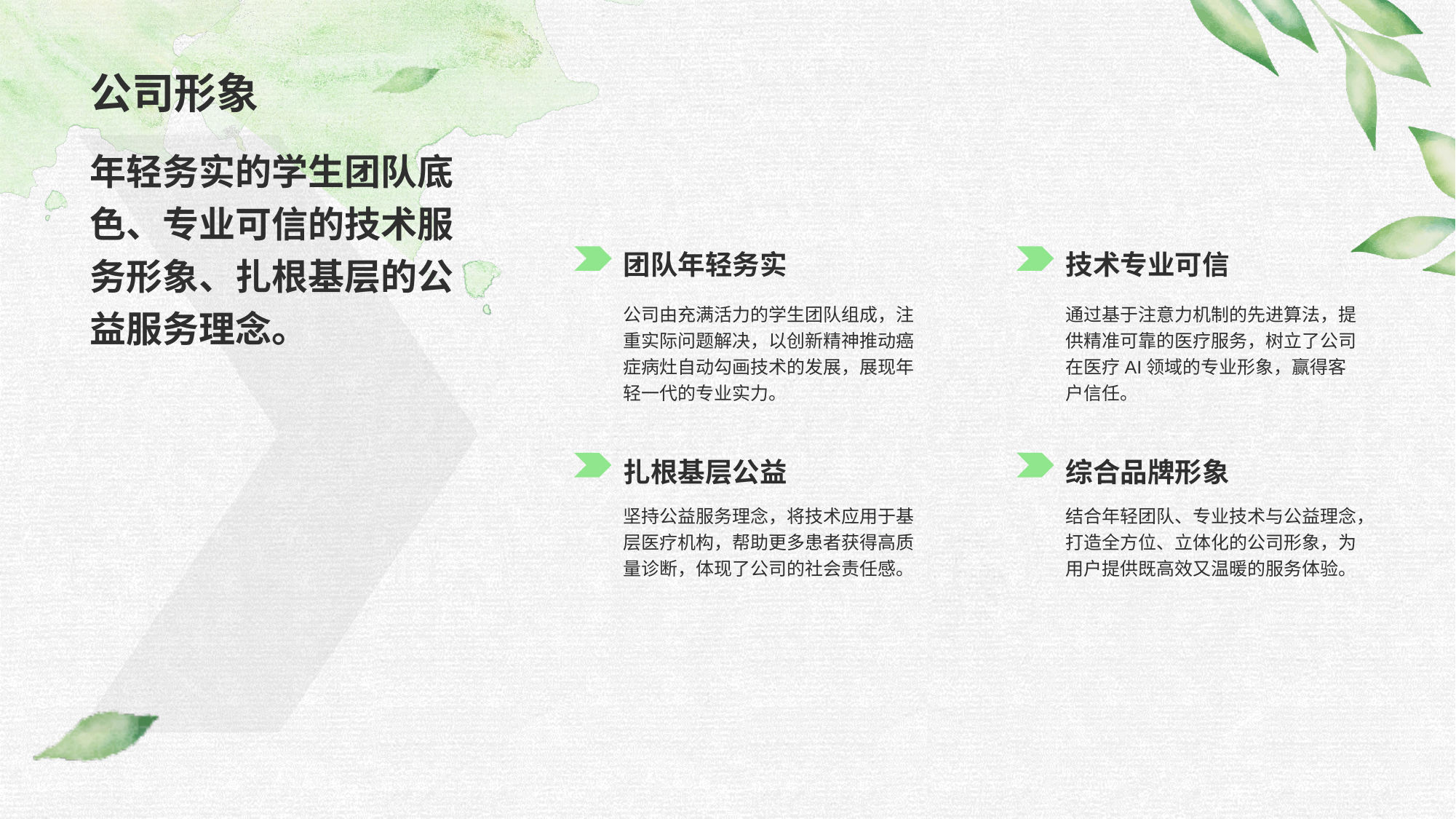

# 公司形象

年轻务实的学生团队底色、专业可信的技术服务形象、扎根基层的公益服务理念。
团队年轻务实
公司由充满活力的学生团队组成，注重实际问题解决，以创新精神推动癌症病灶自动勾画技术的发展，展现年轻一代的专业实力。

技术专业可信
通过基于注意力机制的先进算法，提供精准可靠的医疗服务，树立了公司在医疗AI领域的专业形象，赢得客户信任。

扎根基层公益
坚持公益服务理念，将技术应用于基层医疗机构，帮助更多患者获得高质量诊断，体现了公司的社会责任感。

综合品牌形象
结合年轻团队、专业技术与公益理念，打造全方位、立体化的公司形象，为用户提供既高效又温暖的服务体验。